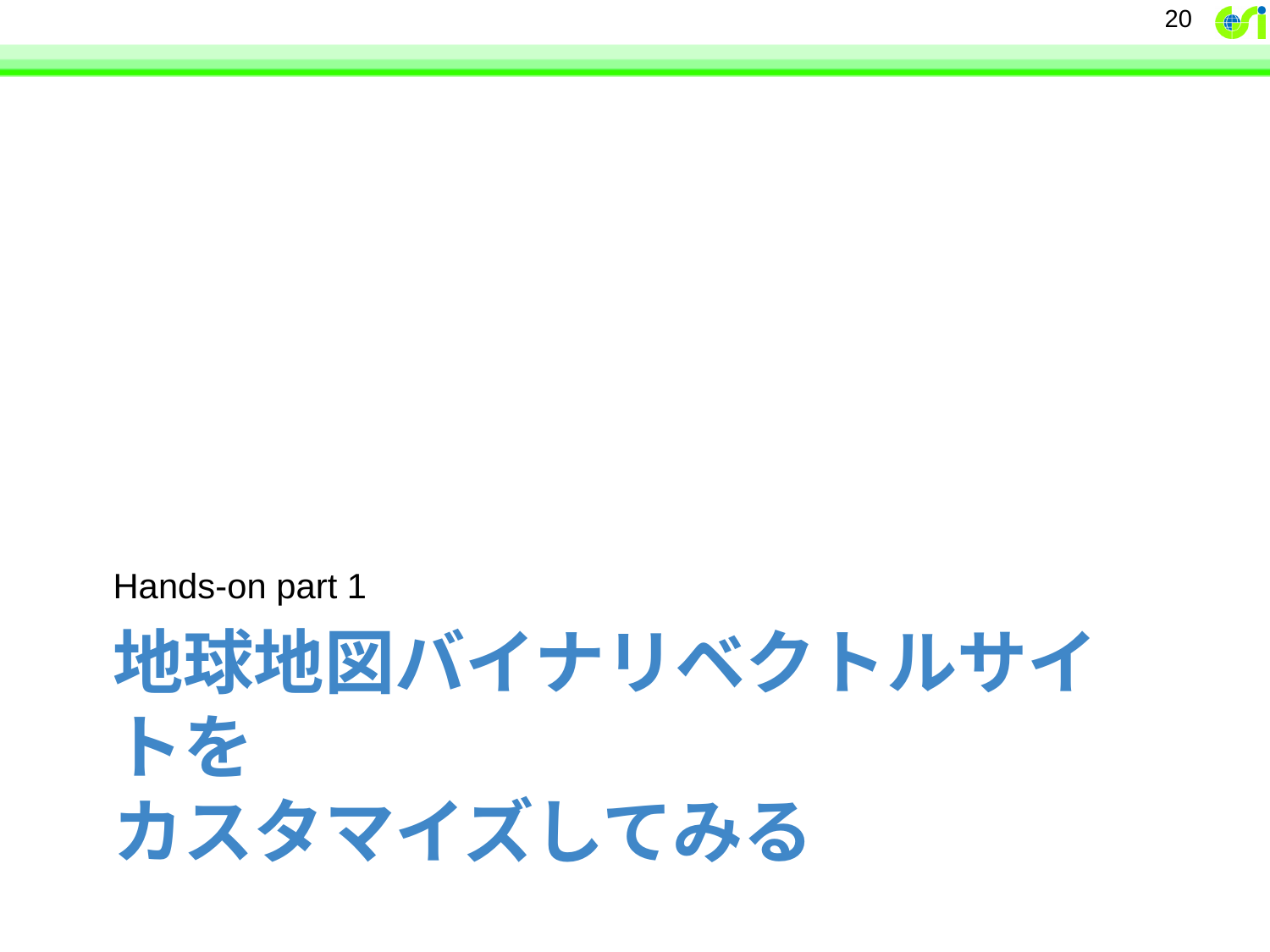

20
Hands-on part 1
# 地球地図バイナリベクトルサイトを カスタマイズしてみる